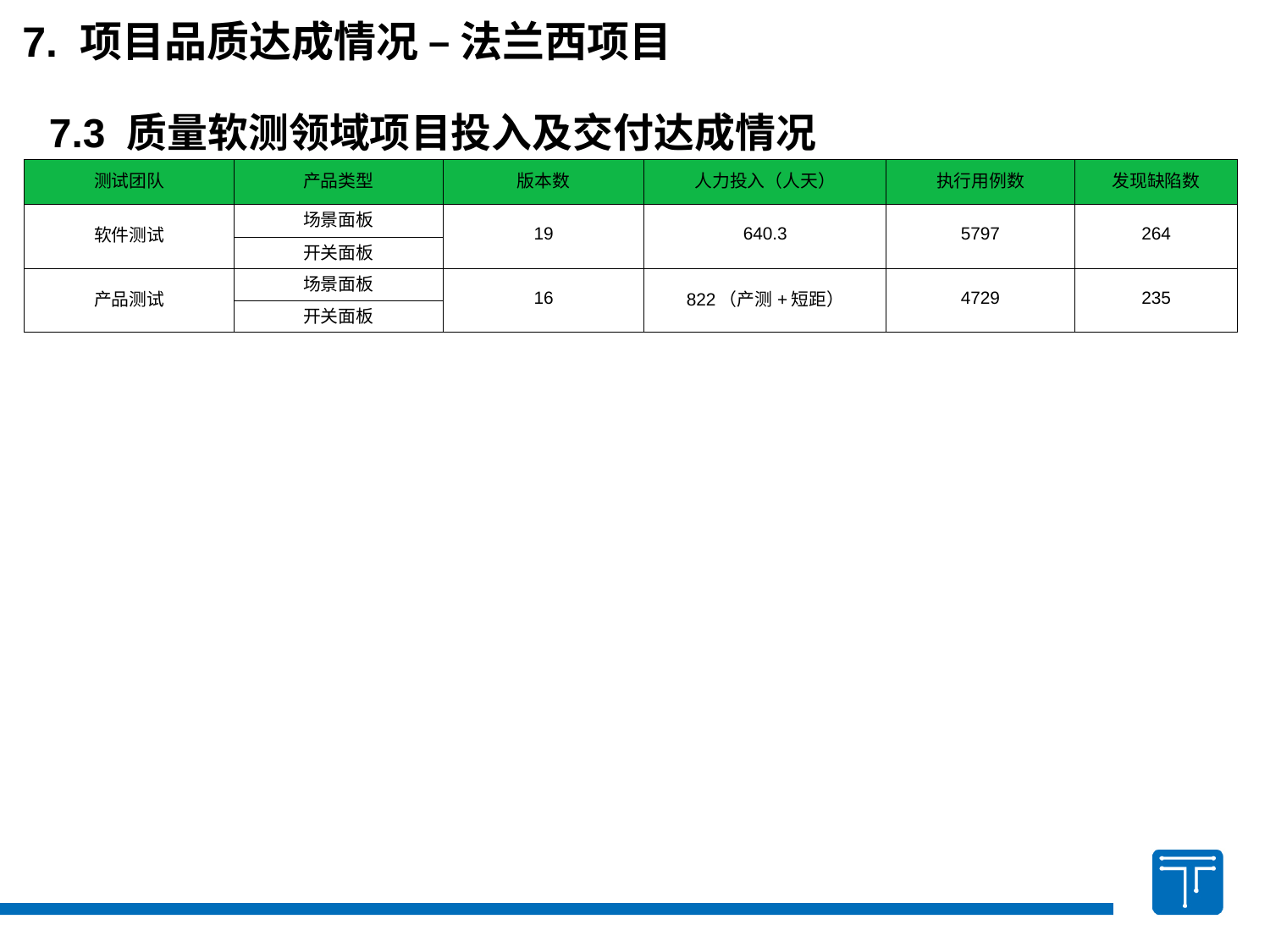

7. 项目品质达成情况 – 法兰西项目
7.3 质量软测领域项目投入及交付达成情况
| 测试团队 | 产品类型 | 版本数 | 人力投入（人天） | 执行用例数 | 发现缺陷数 |
| --- | --- | --- | --- | --- | --- |
| 软件测试 | 场景面板 | 19 | 640.3 | 5797 | 264 |
|  | 开关面板 |  |  |  |  |
| 产品测试 | 场景面板 | 16 | 822（产测+短距） | 4729 | 235 |
|  | 开关面板 |  |  |  |  |